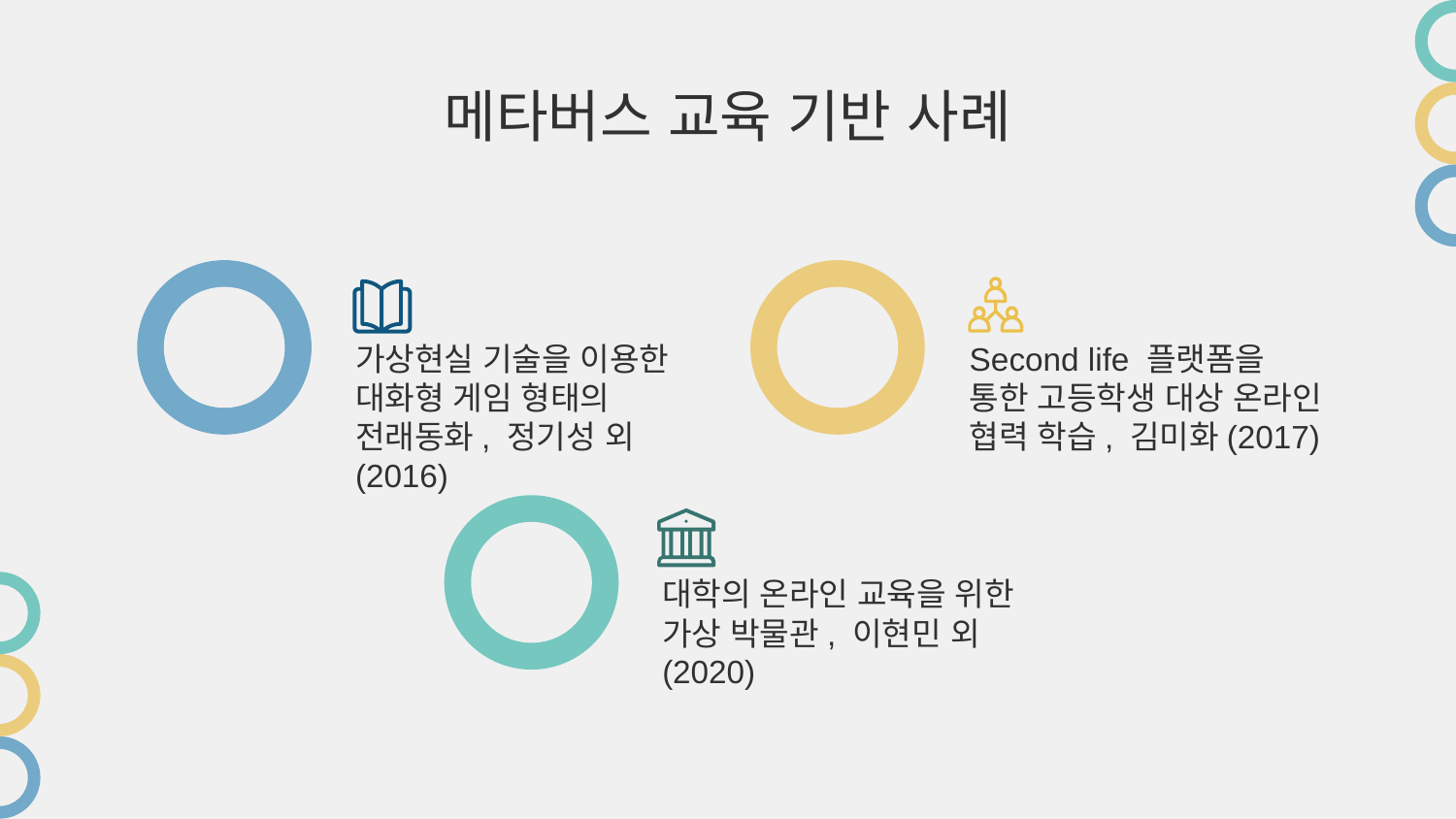

# 메타버스 교육 기반 사례

가상현실 기술을 이용한 대화형 게임 형태의 전래동화, 정기성 외(2016)
Second life 플랫폼을 통한 고등학생 대상 온라인 협력 학습, 김미화(2017)

대학의 온라인 교육을 위한 가상 박물관, 이현민 외(2020)